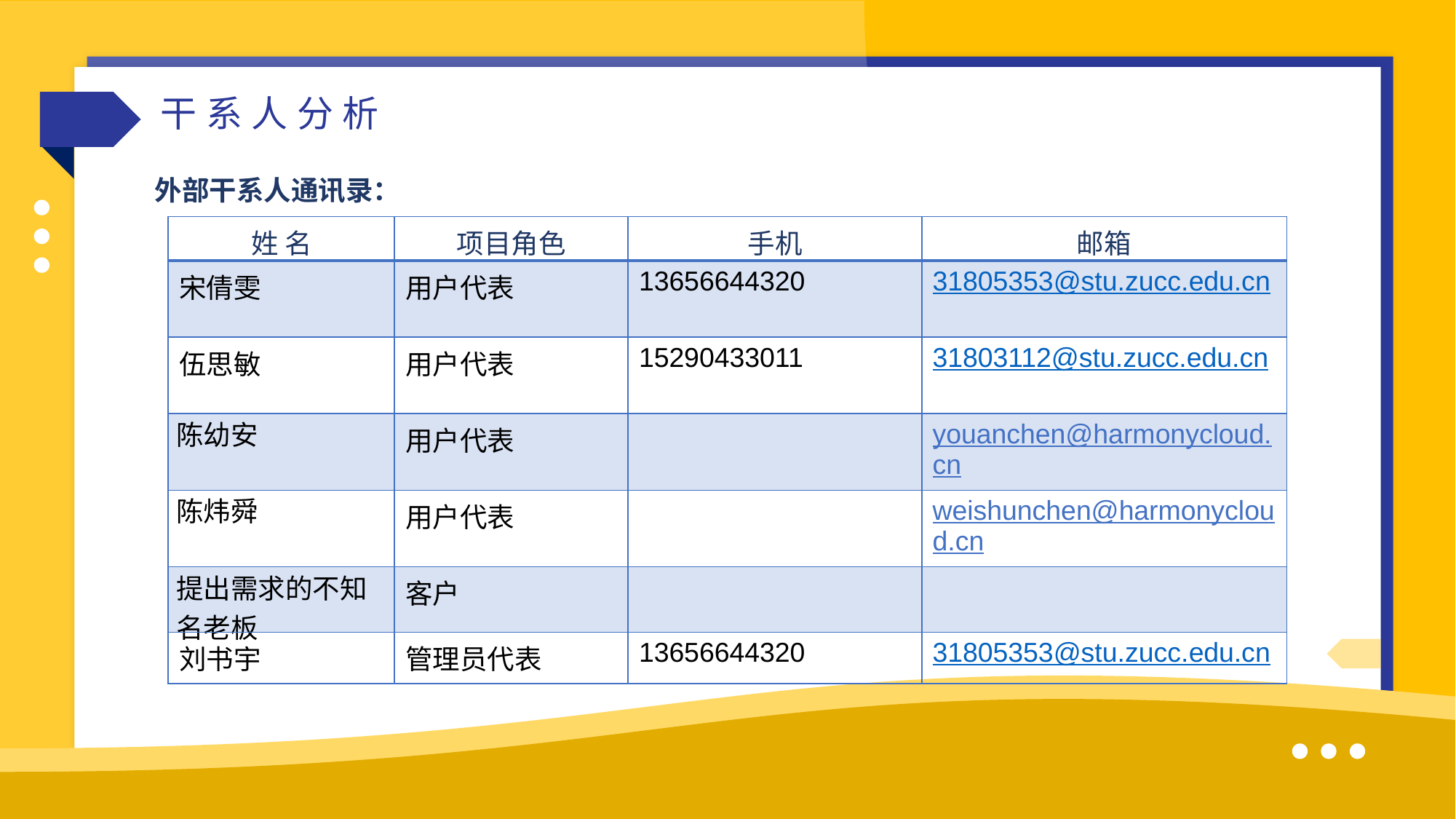

干系人分析
外部干系人通讯录：
| 姓 名 | 项目角色 | 手机 | 邮箱 |
| --- | --- | --- | --- |
| 宋倩雯 | 用户代表 | 13656644320 | 31805353@stu.zucc.edu.cn |
| 伍思敏 | 用户代表 | 15290433011 | 31803112@stu.zucc.edu.cn |
| 陈幼安 | 用户代表 |  | youanchen@harmonycloud.cn |
| 陈炜舜 | 用户代表 |  | weishunchen@harmonycloud.cn |
| 提出需求的不知名老板 | 客户 |  |  |
| 刘书宇 | 管理员代表 | 13656644320 | 31805353@stu.zucc.edu.cn |